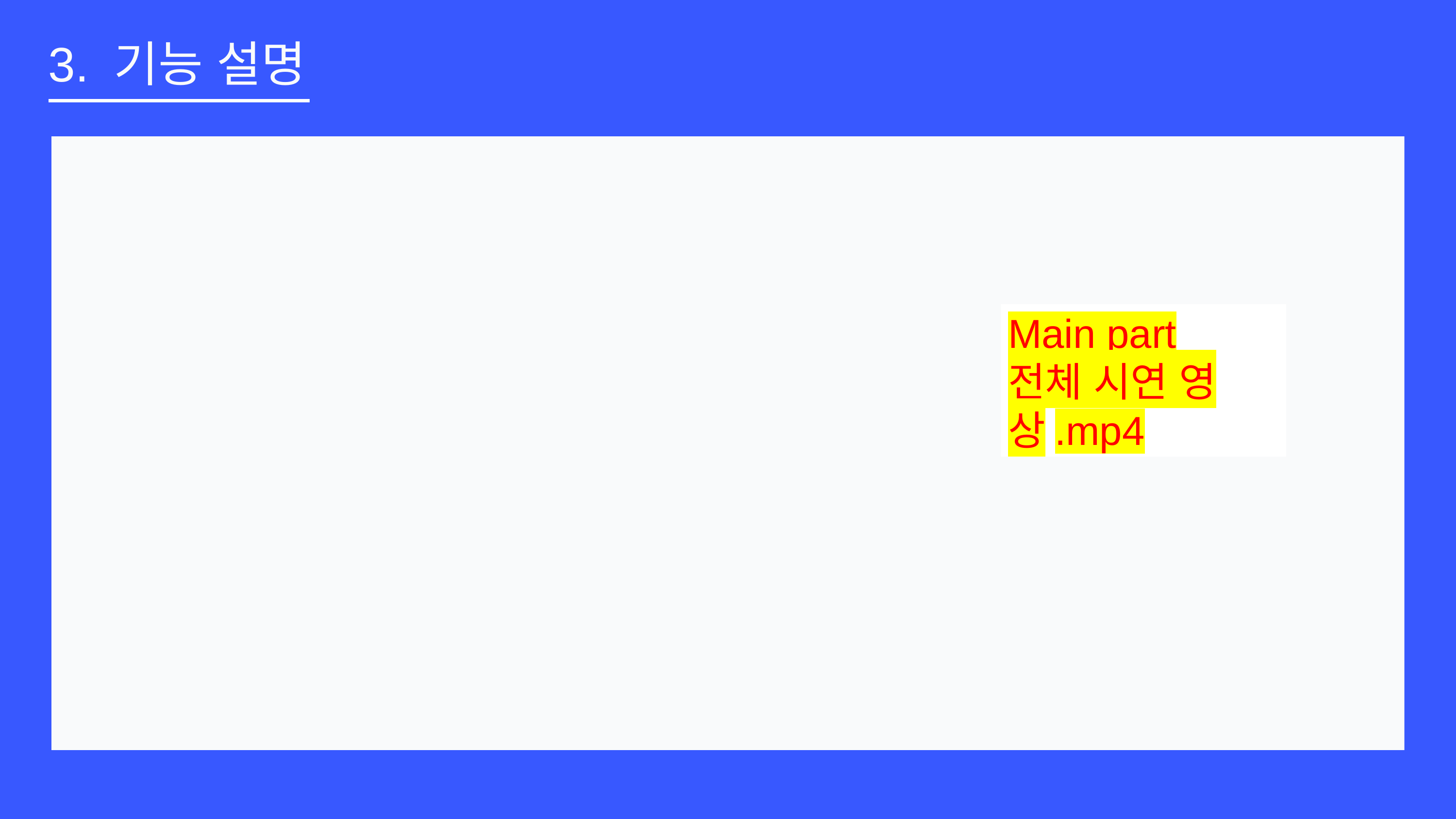

3. 기능 설명

Main part
전체 시연 영상.mp4